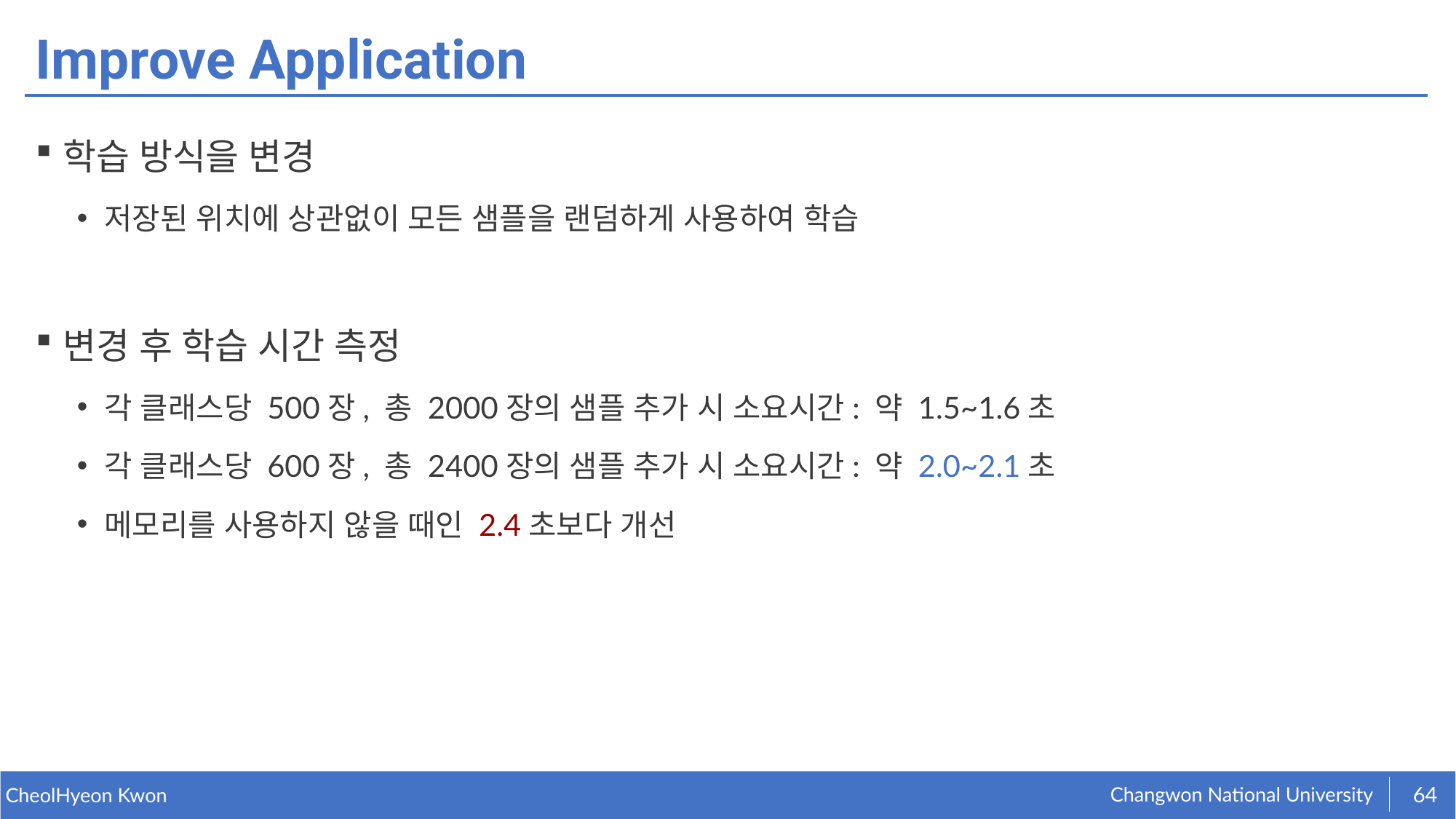

# Improve Application
학습 방식을 변경
저장된 위치에 상관없이 모든 샘플을 랜덤하게 사용하여 학습

변경 후 학습 시간 측정
각 클래스당 500장, 총 2000장의 샘플 추가 시 소요시간: 약 1.5~1.6초
각 클래스당 600장, 총 2400장의 샘플 추가 시 소요시간: 약 2.0~2.1초
메모리를 사용하지 않을 때인 2.4초보다 개선

64